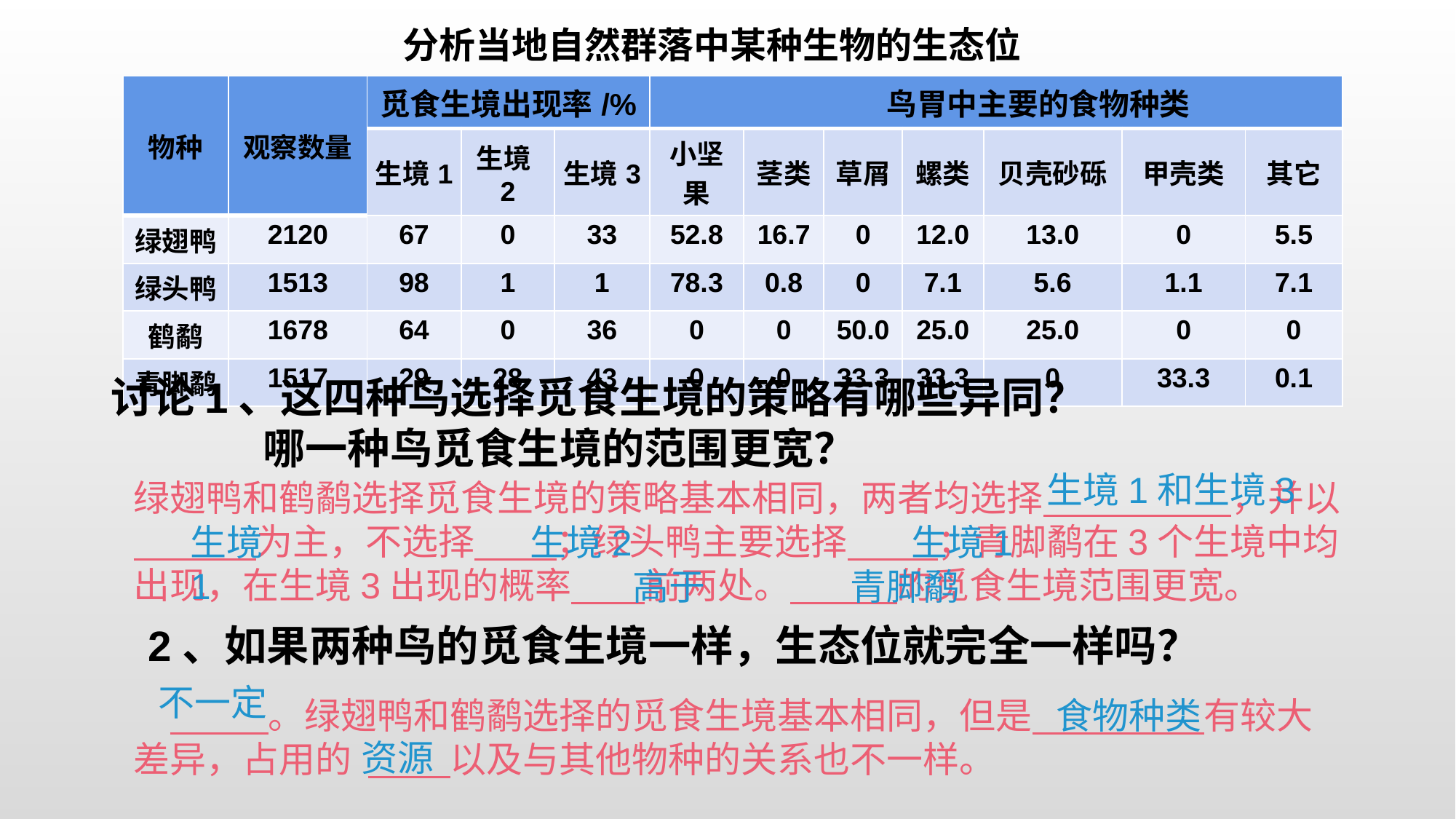

分析当地自然群落中某种生物的生态位
| 物种 | 观察数量 | 觅食生境出现率/% |  |  | 鸟胃中主要的食物种类 |  |  |  |  |  |  |
| --- | --- | --- | --- | --- | --- | --- | --- | --- | --- | --- | --- |
|  |  | 生境1 | 生境2 | 生境3 | 小坚果 | 茎类 | 草屑 | 螺类 | 贝壳砂砾 | 甲壳类 | 其它 |
| 绿翅鸭 | 2120 | 67 | 0 | 33 | 52.8 | 16.7 | 0 | 12.0 | 13.0 | 0 | 5.5 |
| 绿头鸭 | 1513 | 98 | 1 | 1 | 78.3 | 0.8 | 0 | 7.1 | 5.6 | 1.1 | 7.1 |
| 鹤鹬 | 1678 | 64 | 0 | 36 | 0 | 0 | 50.0 | 25.0 | 25.0 | 0 | 0 |
| 青脚鹬 | 1517 | 29 | 28 | 43 | 0 | 0 | 33.3 | 33.3 | 0 | 33.3 | 0.1 |
讨论
1、这四种鸟选择觅食生境的策略有哪些异同？
     哪一种鸟觅食生境的范围更宽？
生境1和生境3
绿翅鸭和鹤鹬选择觅食生境的策略基本相同，两者均选择                       ，并以                为主，不选择          ；绿头鸭主要选择           ；青脚鹬在3个生境中均出现，在生境3出现的概率         前两处。             的觅食生境范围更宽。
生境1
生境2
生境1
高于
青脚鹬
2、如果两种鸟的觅食生境一样，生态位就完全一样吗？
不一定
　            。绿翅鸭和鹤鹬选择的觅食生境基本相同，但是                     有较大差异，占用的            以及与其他物种的关系也不一样。
食物种类
资源